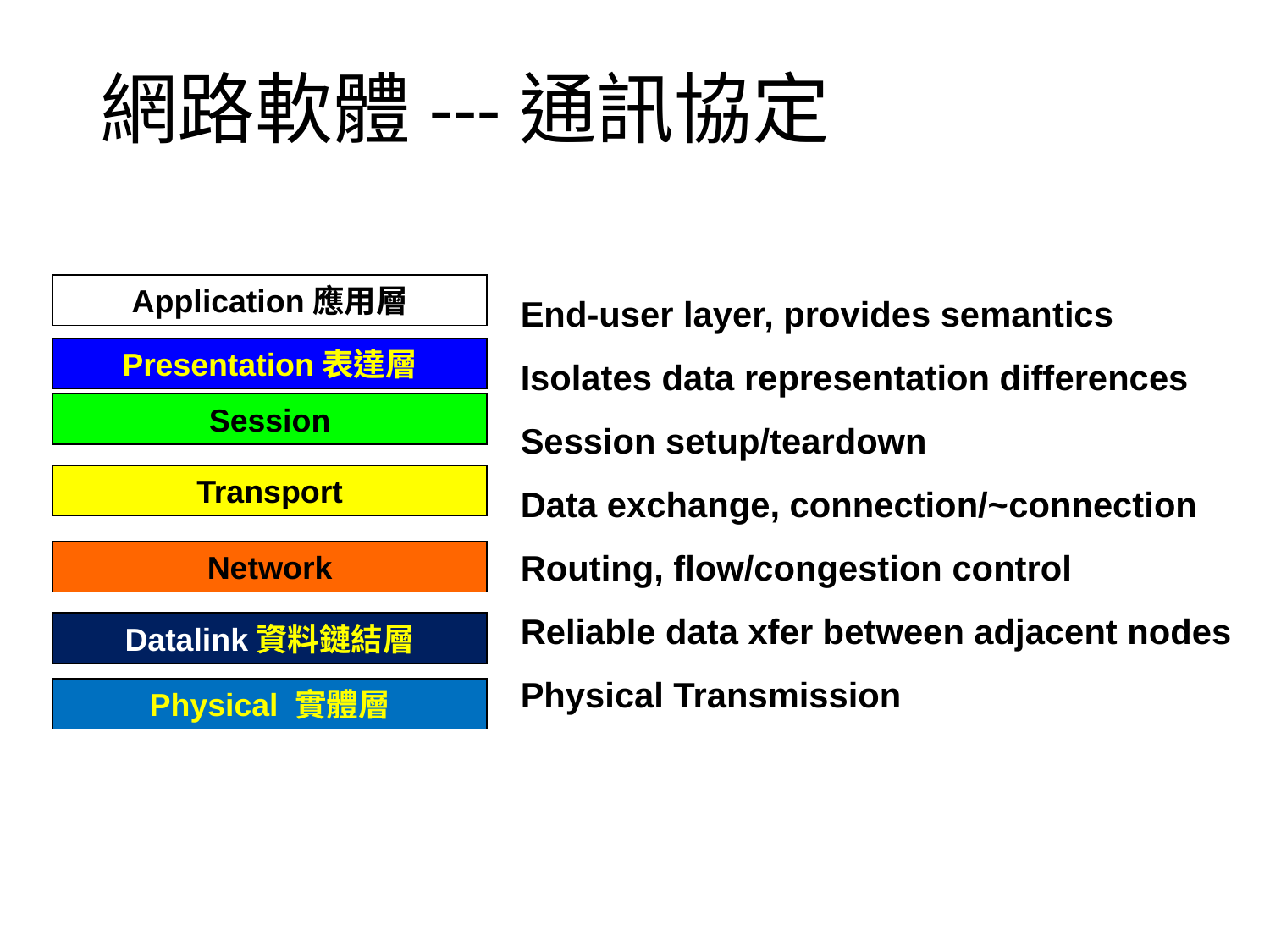

# 網路軟體---通訊協定
Application應用層
End-user layer, provides semantics
Presentation表達層
Isolates data representation differences
Session
Session setup/teardown
Transport
Data exchange, connection/~connection
Routing, flow/congestion control
Network
Reliable data xfer between adjacent nodes
Datalink資料鏈結層
Physical Transmission

Physical 實體層